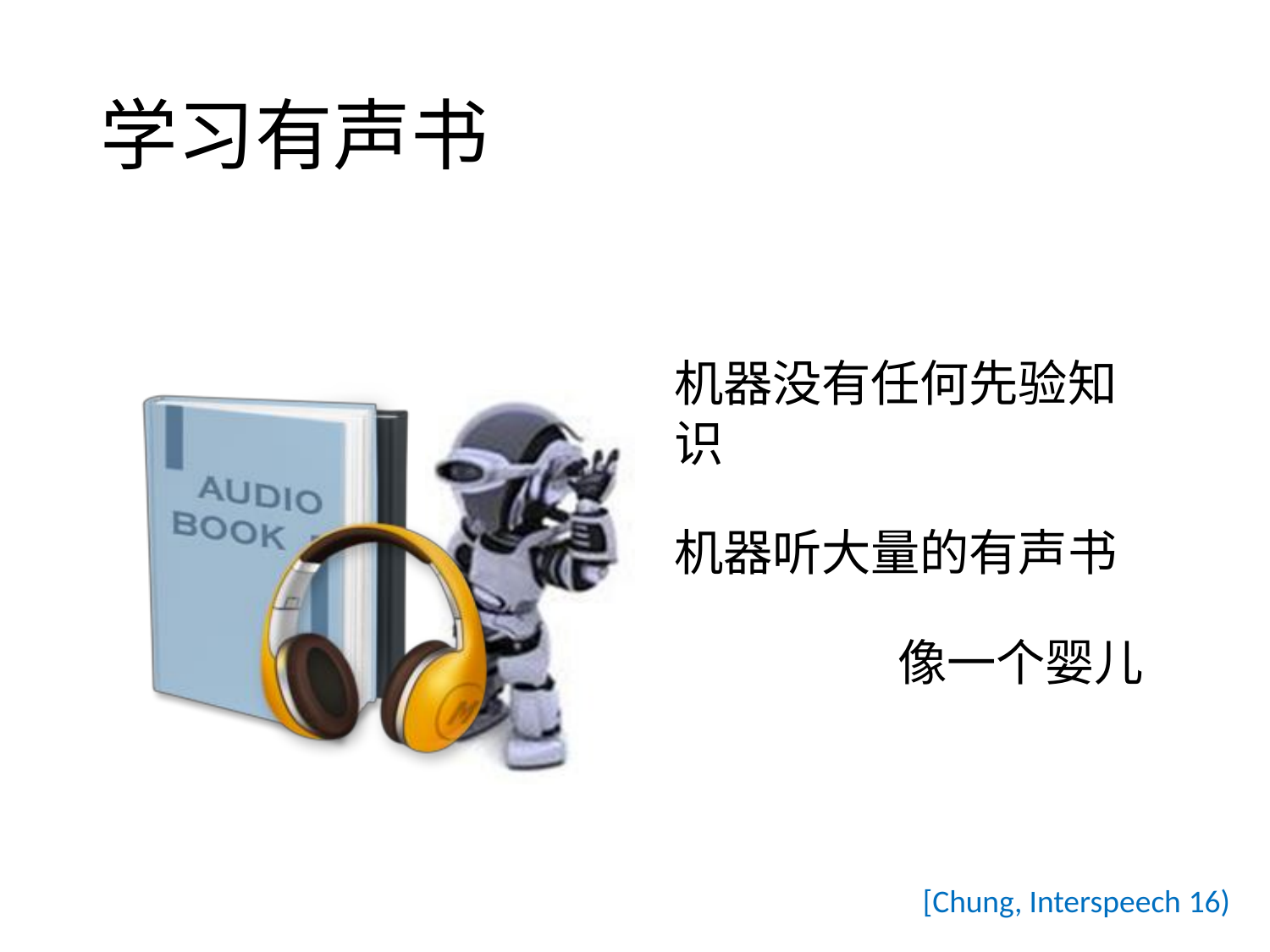

# 学习有声书
机器没有任何先验知识

机器听大量的有声书

像一个婴儿

[Chung, Interspeech 16)